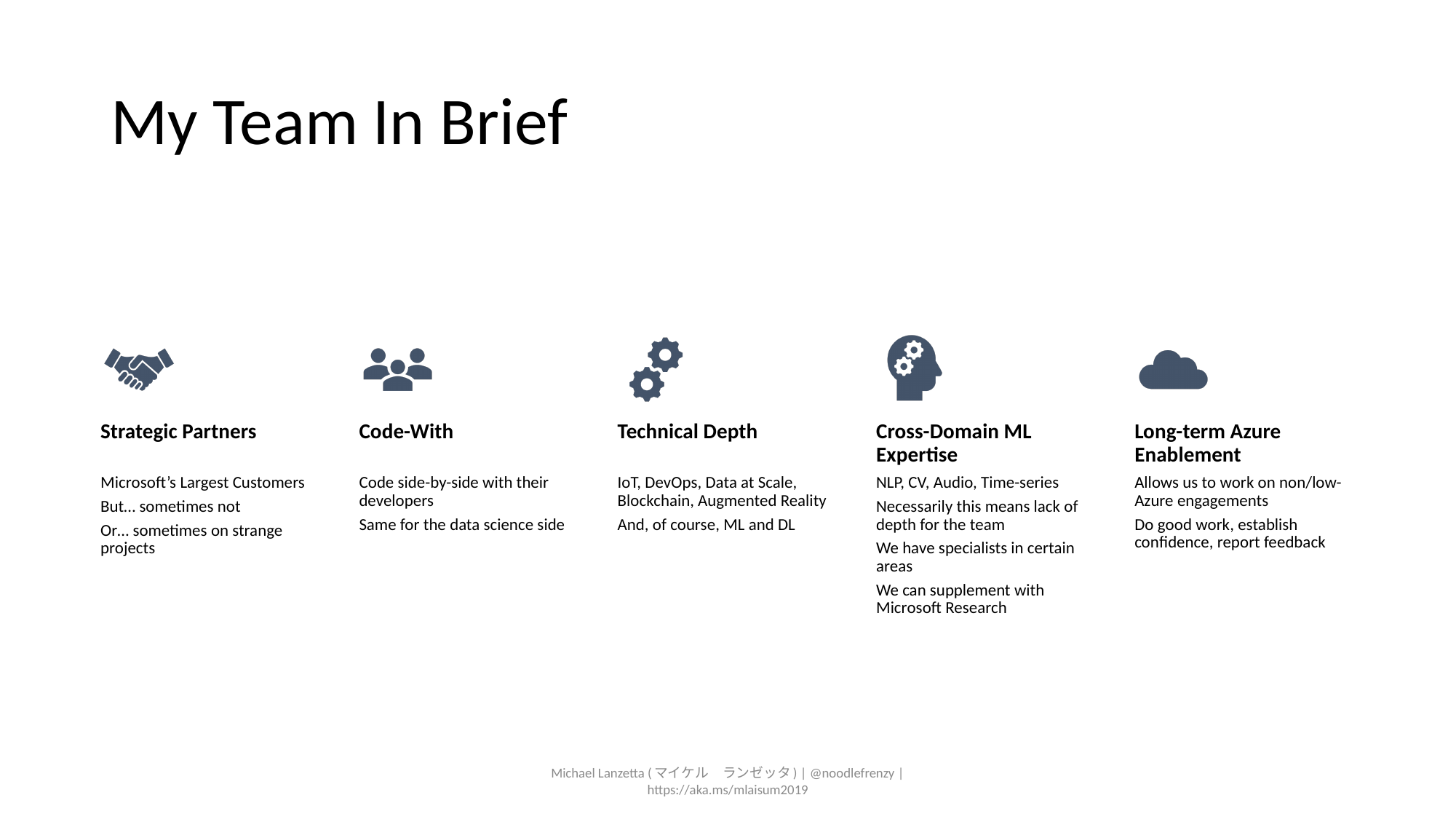

# My Team In Brief
Strategic Partners
Microsoft’s Largest Customers
But… sometimes not
Or… sometimes on strange projects
Code-With
Code side-by-side with their developers
Same for the data science side
Technical Depth
IoT, DevOps, Data at Scale, Blockchain, Augmented Reality
And, of course, ML and DL
Cross-Domain ML Expertise
NLP, CV, Audio, Time-series
Necessarily this means lack of depth for the team
We have specialists in certain areas
We can supplement with Microsoft Research
Long-term Azure Enablement
Allows us to work on non/low-Azure engagements
Do good work, establish confidence, report feedback
Michael Lanzetta (マイケル　ランゼッタ) | @noodlefrenzy | https://aka.ms/mlaisum2019